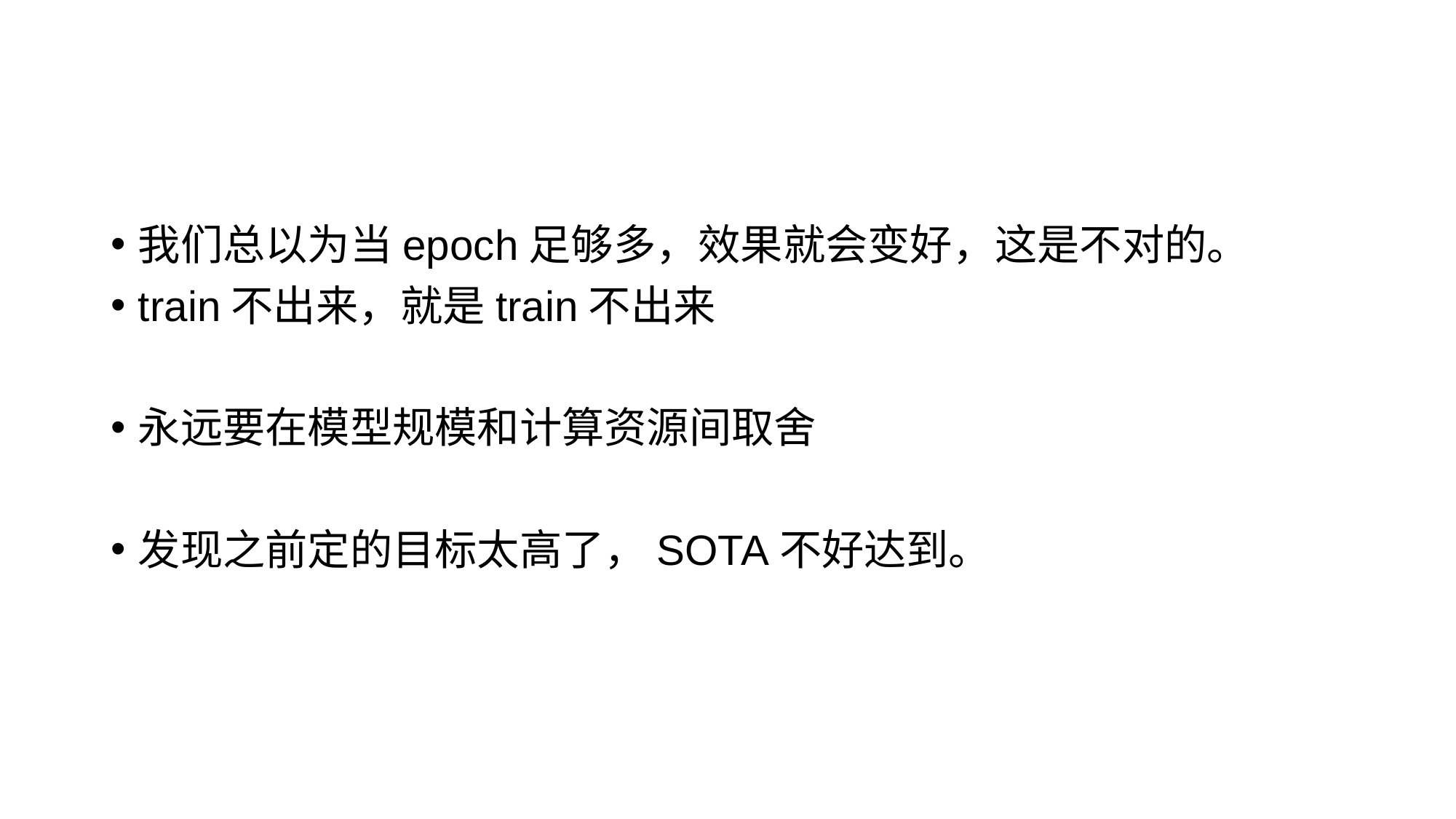

#
我们总以为当epoch足够多，效果就会变好，这是不对的。
train不出来，就是train不出来

永远要在模型规模和计算资源间取舍

发现之前定的目标太高了，SOTA不好达到。